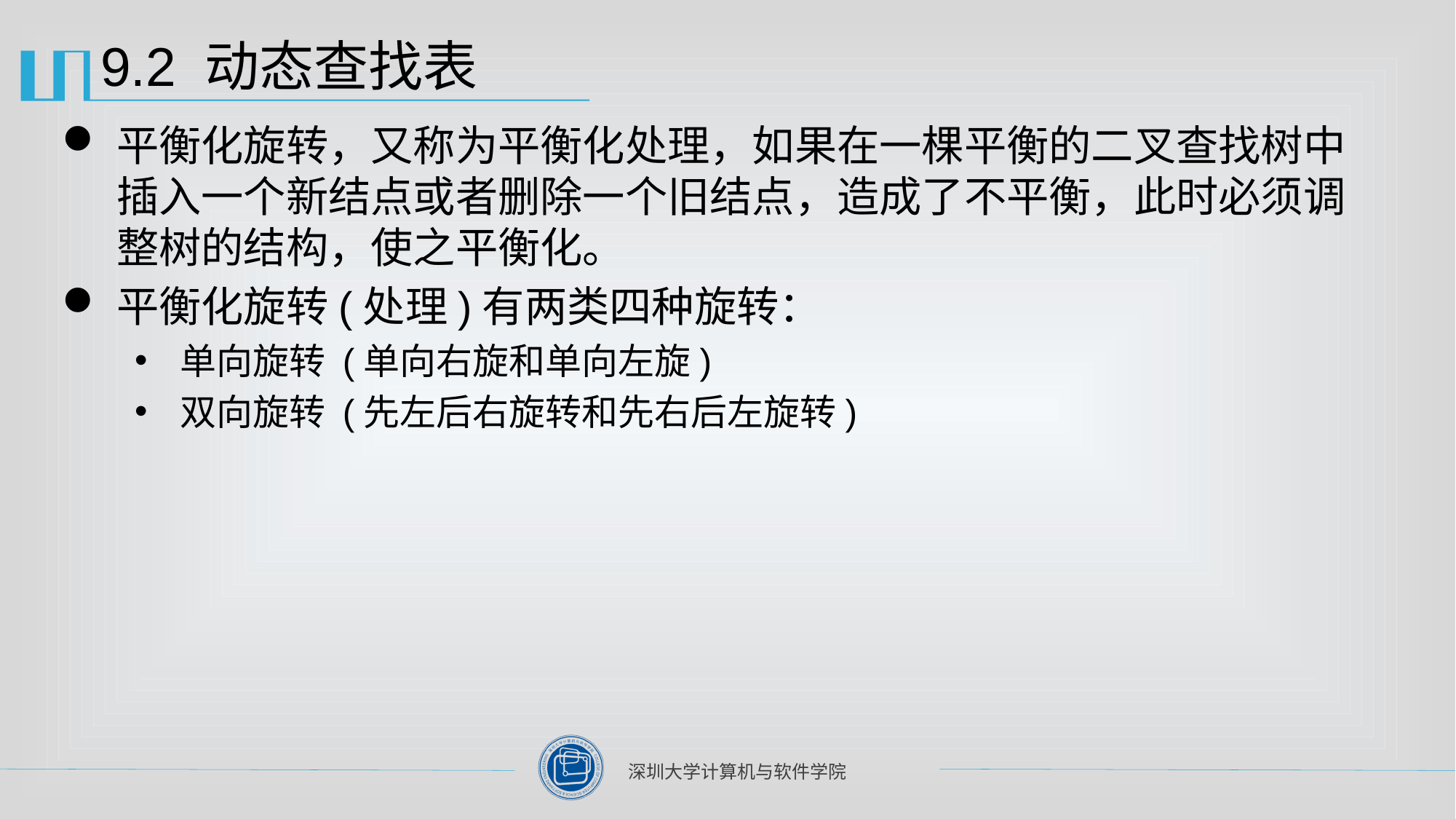

# 9.2 动态查找表
平衡化旋转，又称为平衡化处理，如果在一棵平衡的二叉查找树中插入一个新结点或者删除一个旧结点，造成了不平衡，此时必须调整树的结构，使之平衡化。
平衡化旋转(处理)有两类四种旋转：
单向旋转 (单向右旋和单向左旋)
双向旋转 (先左后右旋转和先右后左旋转)

61